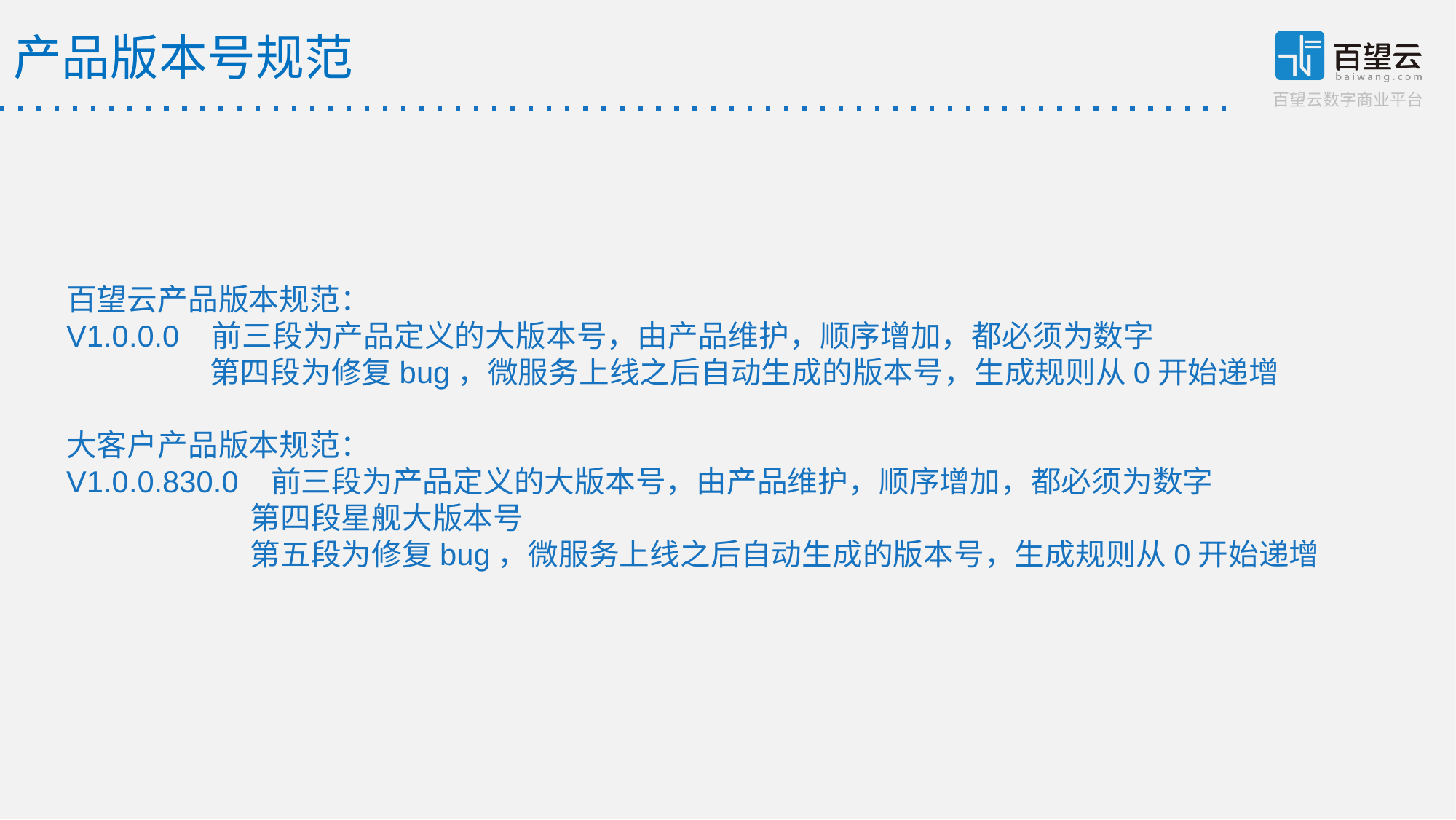

产品版本号规范
百望云产品版本规范：
V1.0.0.0   前三段为产品定义的大版本号，由产品维护，顺序增加，都必须为数字
	    第四段为修复bug，微服务上线之后自动生成的版本号，生成规则从0开始递增
大客户产品版本规范：
V1.0.0.830.0   前三段为产品定义的大版本号，由产品维护，顺序增加，都必须为数字
	          第四段星舰大版本号
	          第五段为修复bug，微服务上线之后自动生成的版本号，生成规则从0开始递增